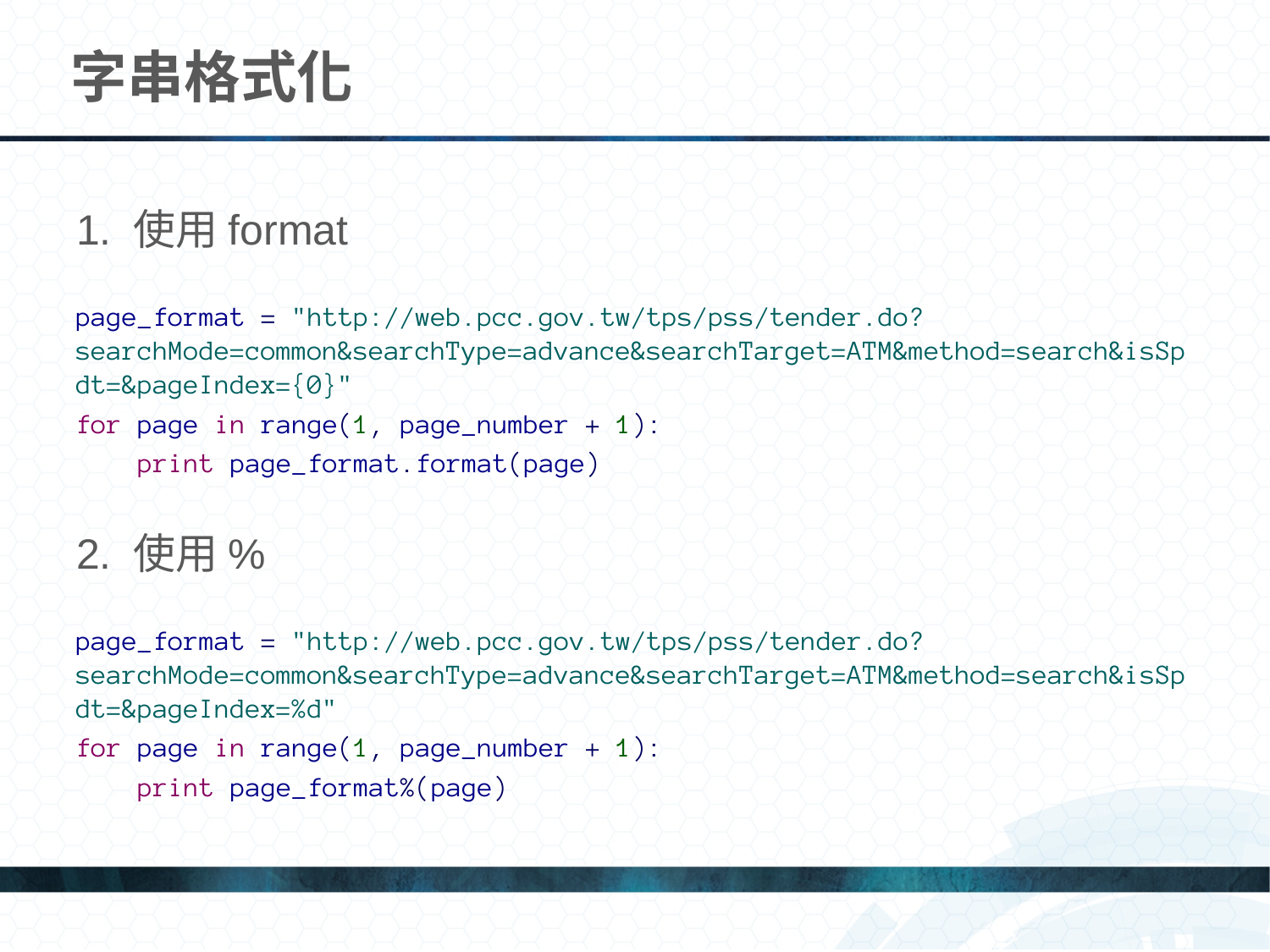

# 字串格式化
1. 使用format

page_format = "http://web.pcc.gov.tw/tps/pss/tender.do?searchMode=common&searchType=advance&searchTarget=ATM&method=search&isSpdt=&pageIndex={0}"
for page in range(1, page_number + 1):
    print page_format.format(page)

2. 使用%

page_format = "http://web.pcc.gov.tw/tps/pss/tender.do?searchMode=common&searchType=advance&searchTarget=ATM&method=search&isSpdt=&pageIndex=%d"
for page in range(1, page_number + 1):
    print page_format%(page)